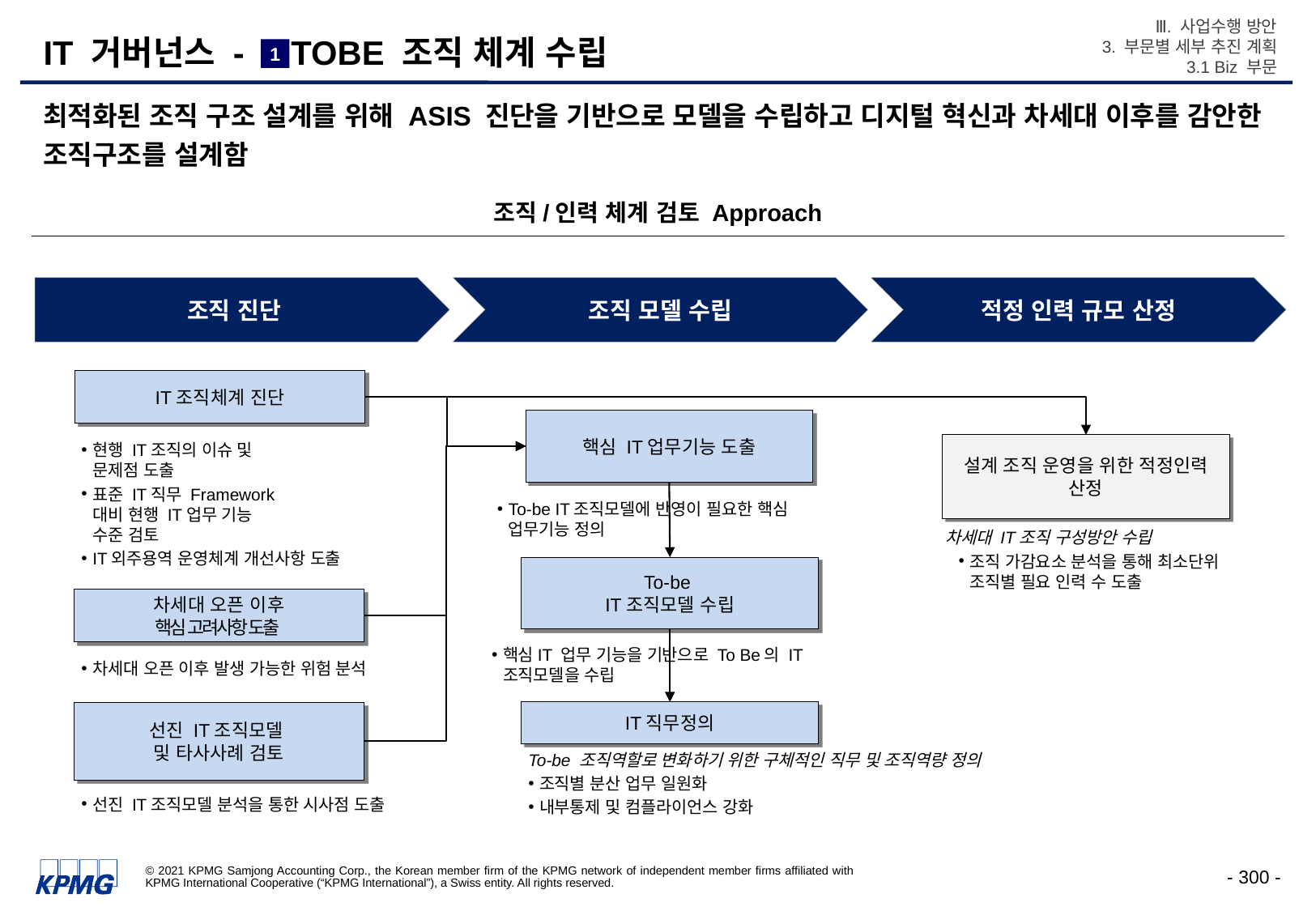

Ⅲ. 사업수행 방안
3. 부문별 세부 추진 계획
3.1 Biz 부문
# IT 거버넌스 -     TOBE 조직 체계 수립
1
최적화된 조직 구조 설계를 위해 ASIS 진단을 기반으로 모델을 수립하고 디지털 혁신과 차세대 이후를 감안한 조직구조를 설계함
조직/인력 체계 검토 Approach
조직 진단
조직 모델 수립
적정 인력 규모 산정
IT조직체계 진단
핵심 IT업무기능 도출
현행 IT조직의 이슈 및
문제점 도출
표준 IT직무 Framework
대비 현행 IT업무 기능
수준 검토
IT외주용역 운영체계 개선사항 도출
설계 조직 운영을 위한 적정인력 산정
To-be IT조직모델에 반영이 필요한 핵심 업무기능 정의
차세대 IT조직 구성방안 수립
조직 가감요소 분석을 통해 최소단위 조직별 필요 인력 수 도출
To-be
IT조직모델 수립
차세대 오픈 이후
핵심 고려사항 도출
핵심IT 업무 기능을 기반으로 To Be의 IT조직모델을 수립
차세대 오픈 이후 발생 가능한 위험 분석
IT직무정의
선진 IT조직모델
및 타사사례 검토
To-be 조직역할로 변화하기 위한 구체적인 직무 및 조직역량 정의
조직별 분산 업무 일원화
내부통제 및 컴플라이언스 강화
선진 IT조직모델 분석을 통한 시사점 도출